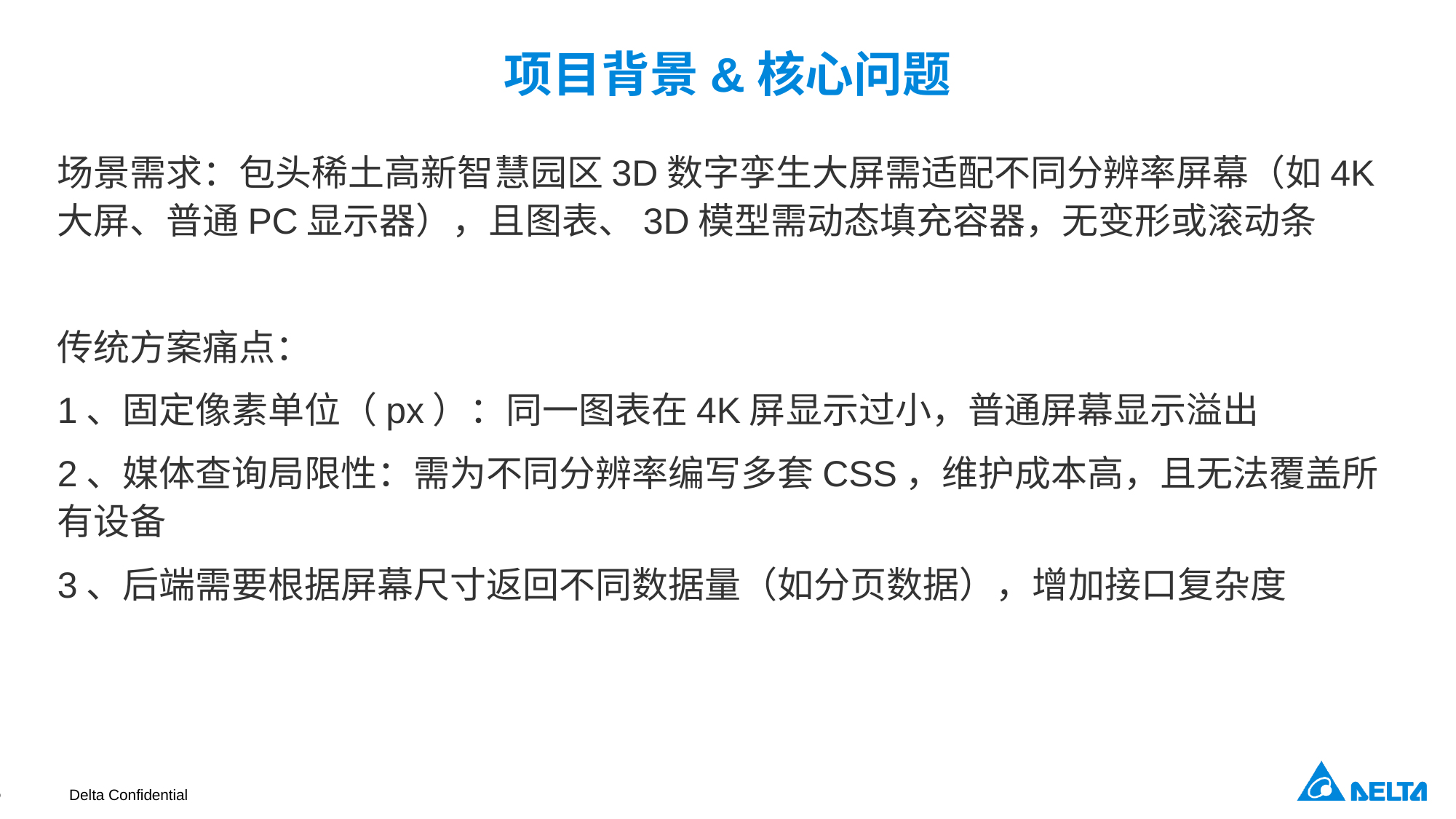

# 项目背景&核心问题
场景需求：包头稀土高新智慧园区3D数字孪生大屏需适配不同分辨率屏幕（如4K大屏、普通PC显示器），且图表、3D模型需动态填充容器，无变形或滚动条

传统方案痛点：
1、固定像素单位（px）：同一图表在4K屏显示过小，普通屏幕显示溢出
2、媒体查询局限性：需为不同分辨率编写多套CSS，维护成本高，且无法覆盖所有设备
3、后端需要根据屏幕尺寸返回不同数据量（如分页数据），增加接口复杂度